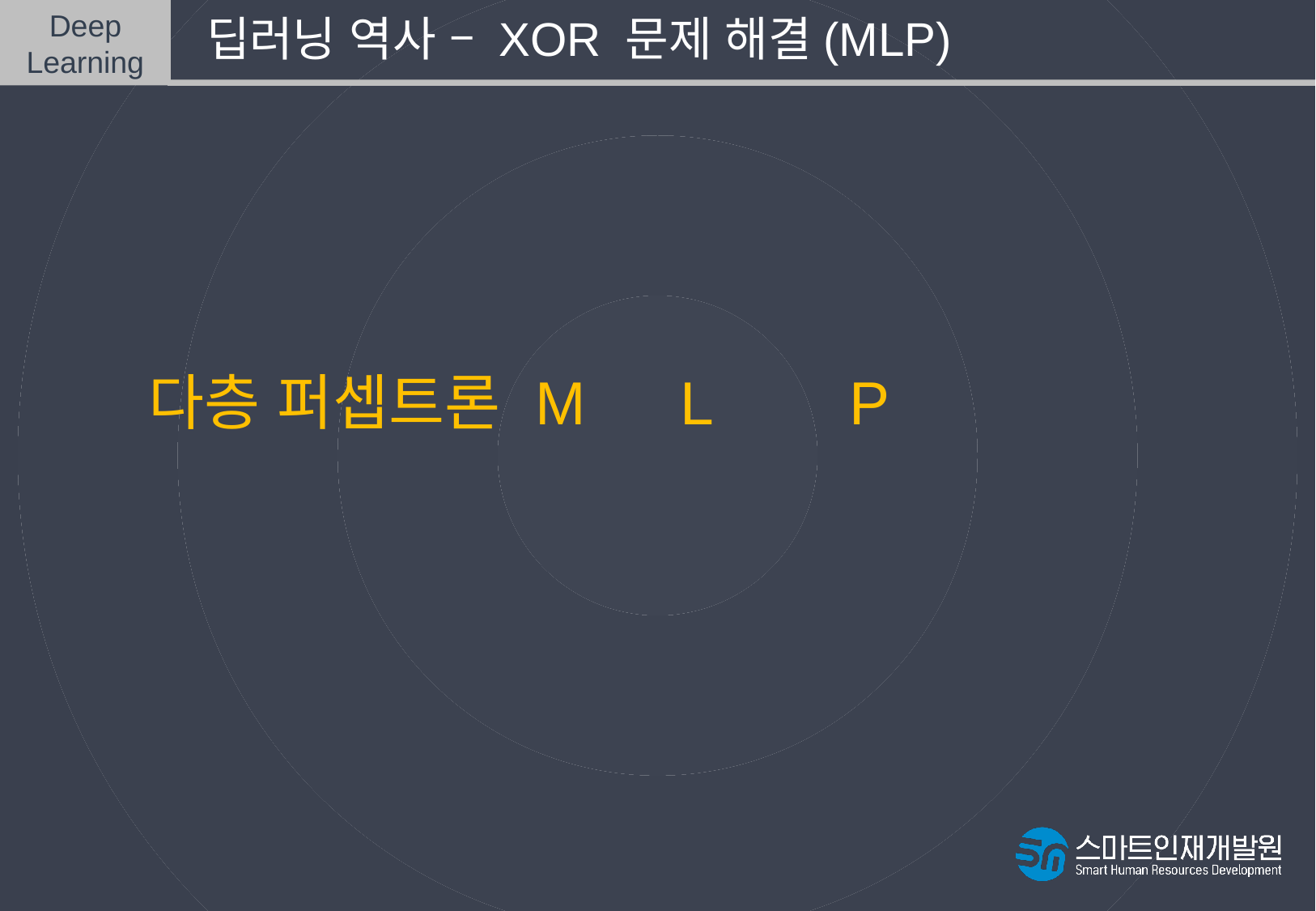

Deep
Learning
 딥러닝 역사 – XOR 문제 해결(MLP)

다층 퍼셉트론(Multi Layer Perceptron)
단층 퍼셉트론의 차원 수를 확장시켜
여러 개의 층으로 구성하여 만든 신경망.